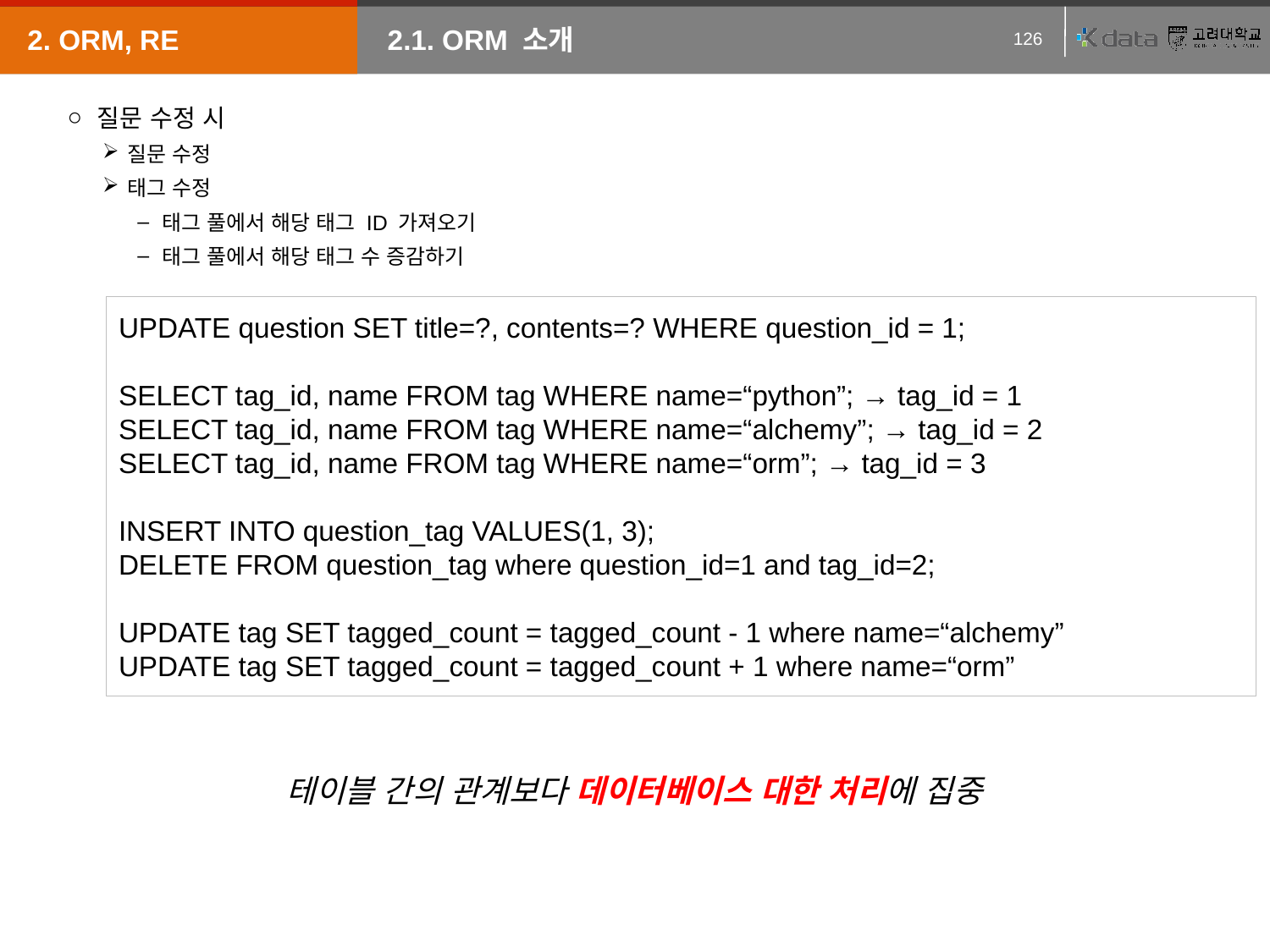

2. ORM, RE
2.1. ORM 소개
질문 수정 시
질문 수정
태그 수정
태그 풀에서 해당 태그 ID 가져오기
태그 풀에서 해당 태그 수 증감하기
UPDATE question SET title=?, contents=? WHERE question_id = 1;

SELECT tag_id, name FROM tag WHERE name=“python”; → tag_id = 1
SELECT tag_id, name FROM tag WHERE name=“alchemy”; → tag_id = 2
SELECT tag_id, name FROM tag WHERE name=“orm”; → tag_id = 3

INSERT INTO question_tag VALUES(1, 3);
DELETE FROM question_tag where question_id=1 and tag_id=2;

UPDATE tag SET tagged_count = tagged_count - 1 where name=“alchemy”
UPDATE tag SET tagged_count = tagged_count + 1 where name=“orm”
테이블 간의 관계보다 데이터베이스 대한 처리에 집중